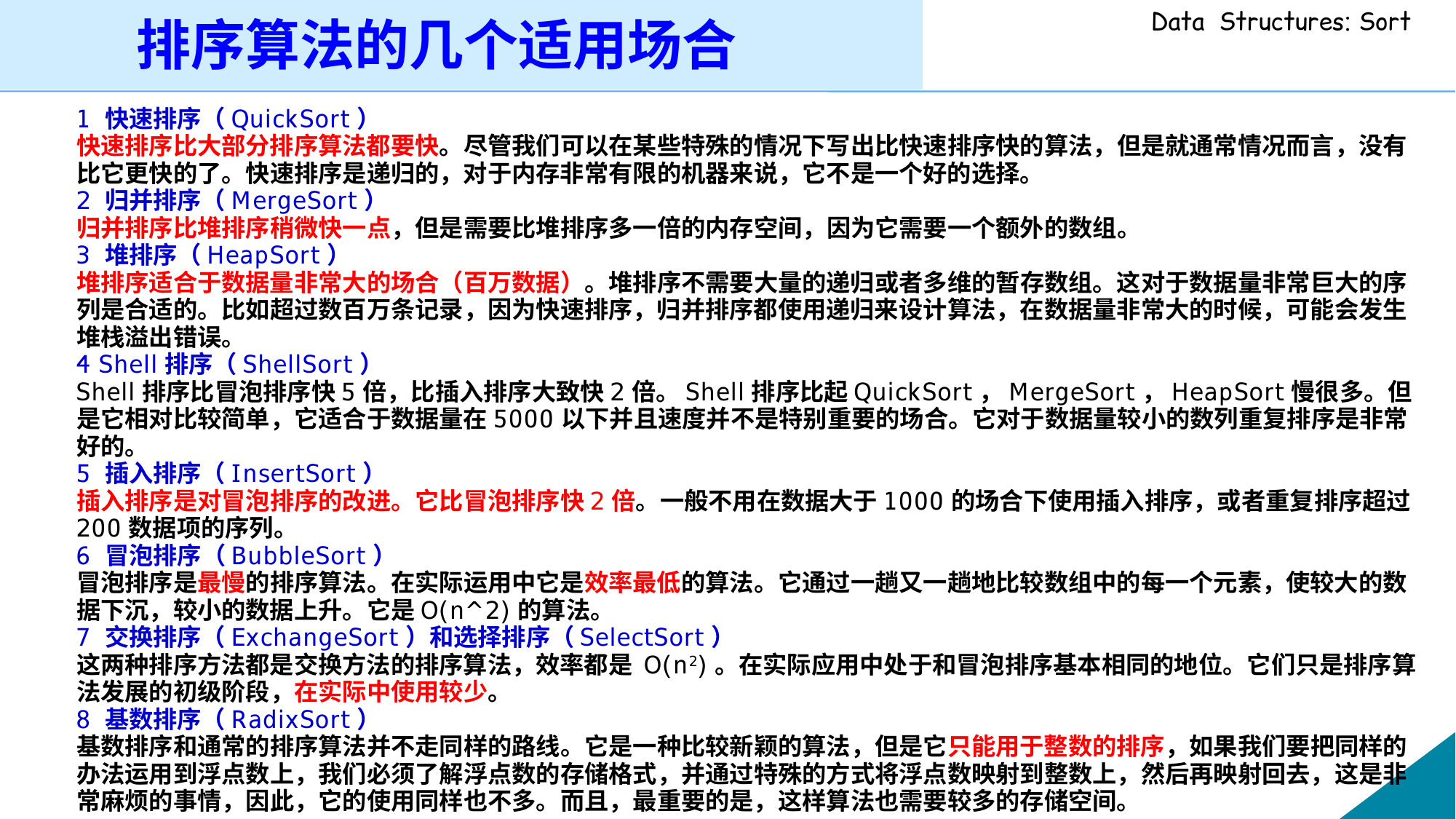

排序算法的几个适用场合
1 快速排序（QuickSort）
快速排序比大部分排序算法都要快。尽管我们可以在某些特殊的情况下写出比快速排序快的算法，但是就通常情况而言，没有比它更快的了。快速排序是递归的，对于内存非常有限的机器来说，它不是一个好的选择。 
2 归并排序（MergeSort）
归并排序比堆排序稍微快一点，但是需要比堆排序多一倍的内存空间，因为它需要一个额外的数组。
3 堆排序（HeapSort）
堆排序适合于数据量非常大的场合（百万数据）。堆排序不需要大量的递归或者多维的暂存数组。这对于数据量非常巨大的序列是合适的。比如超过数百万条记录，因为快速排序，归并排序都使用递归来设计算法，在数据量非常大的时候，可能会发生堆栈溢出错误。
4 Shell排序（ShellSort）
Shell排序比冒泡排序快5倍，比插入排序大致快2倍。Shell排序比起QuickSort，MergeSort，HeapSort慢很多。但是它相对比较简单，它适合于数据量在5000以下并且速度并不是特别重要的场合。它对于数据量较小的数列重复排序是非常好的。
5 插入排序（InsertSort）
插入排序是对冒泡排序的改进。它比冒泡排序快2倍。一般不用在数据大于1000的场合下使用插入排序，或者重复排序超过200数据项的序列。
6 冒泡排序（BubbleSort）
冒泡排序是最慢的排序算法。在实际运用中它是效率最低的算法。它通过一趟又一趟地比较数组中的每一个元素，使较大的数据下沉，较小的数据上升。它是O(n^2)的算法。
7 交换排序（ExchangeSort）和选择排序（SelectSort）
这两种排序方法都是交换方法的排序算法，效率都是 O(n2)。在实际应用中处于和冒泡排序基本相同的地位。它们只是排序算法发展的初级阶段，在实际中使用较少。
8 基数排序（RadixSort）
基数排序和通常的排序算法并不走同样的路线。它是一种比较新颖的算法，但是它只能用于整数的排序，如果我们要把同样的办法运用到浮点数上，我们必须了解浮点数的存储格式，并通过特殊的方式将浮点数映射到整数上，然后再映射回去，这是非常麻烦的事情，因此，它的使用同样也不多。而且，最重要的是，这样算法也需要较多的存储空间。